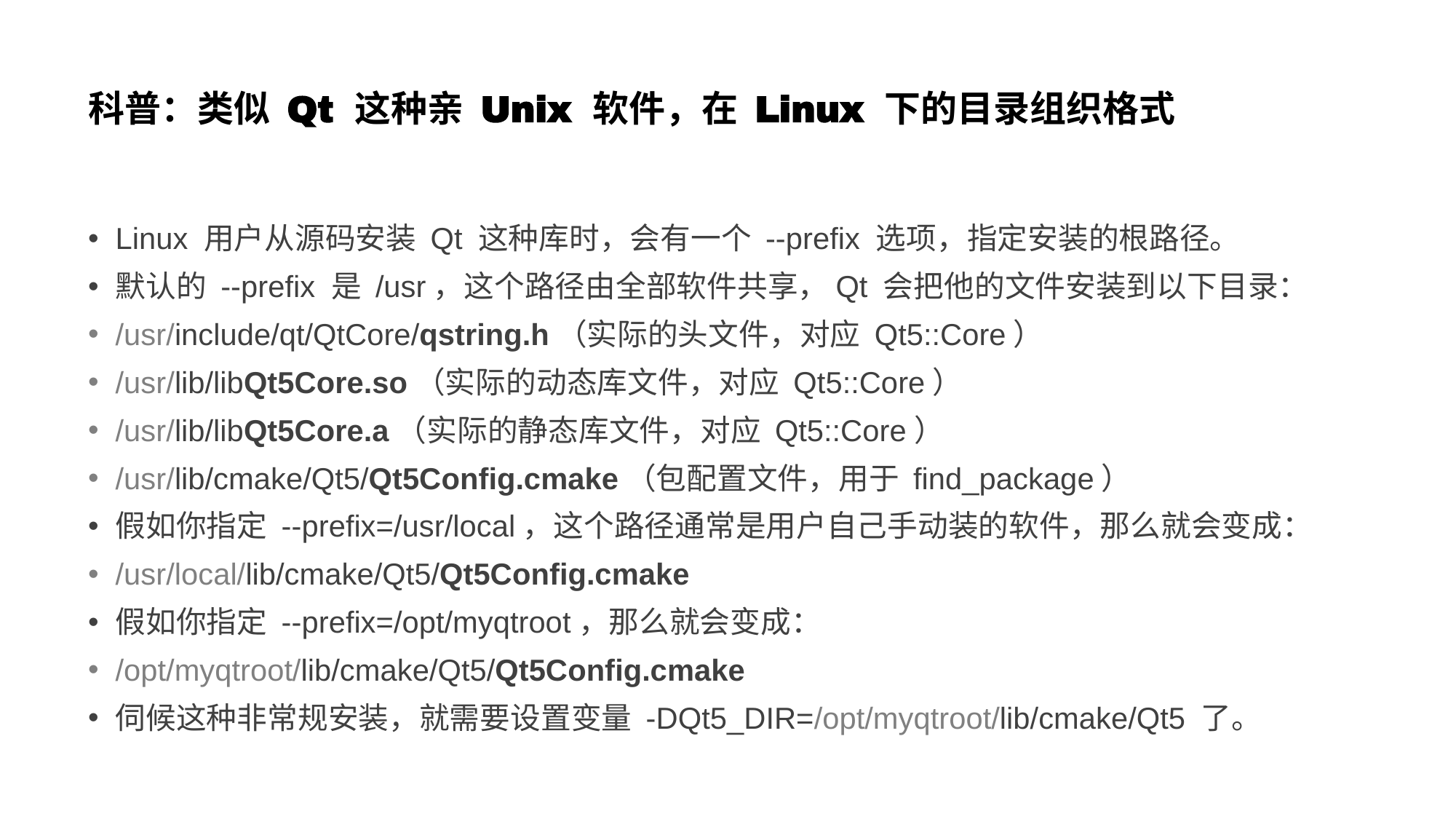

# 科普：类似 Qt 这种亲 Unix 软件，在 Linux 下的目录组织格式
Linux 用户从源码安装 Qt 这种库时，会有一个 --prefix 选项，指定安装的根路径。
默认的 --prefix 是 /usr，这个路径由全部软件共享，Qt 会把他的文件安装到以下目录：
/usr/include/qt/QtCore/qstring.h（实际的头文件，对应 Qt5::Core）
/usr/lib/libQt5Core.so（实际的动态库文件，对应 Qt5::Core）
/usr/lib/libQt5Core.a（实际的静态库文件，对应 Qt5::Core）
/usr/lib/cmake/Qt5/Qt5Config.cmake（包配置文件，用于 find_package）
假如你指定 --prefix=/usr/local，这个路径通常是用户自己手动装的软件，那么就会变成：
/usr/local/lib/cmake/Qt5/Qt5Config.cmake
假如你指定 --prefix=/opt/myqtroot，那么就会变成：
/opt/myqtroot/lib/cmake/Qt5/Qt5Config.cmake
伺候这种非常规安装，就需要设置变量 -DQt5_DIR=/opt/myqtroot/lib/cmake/Qt5 了。